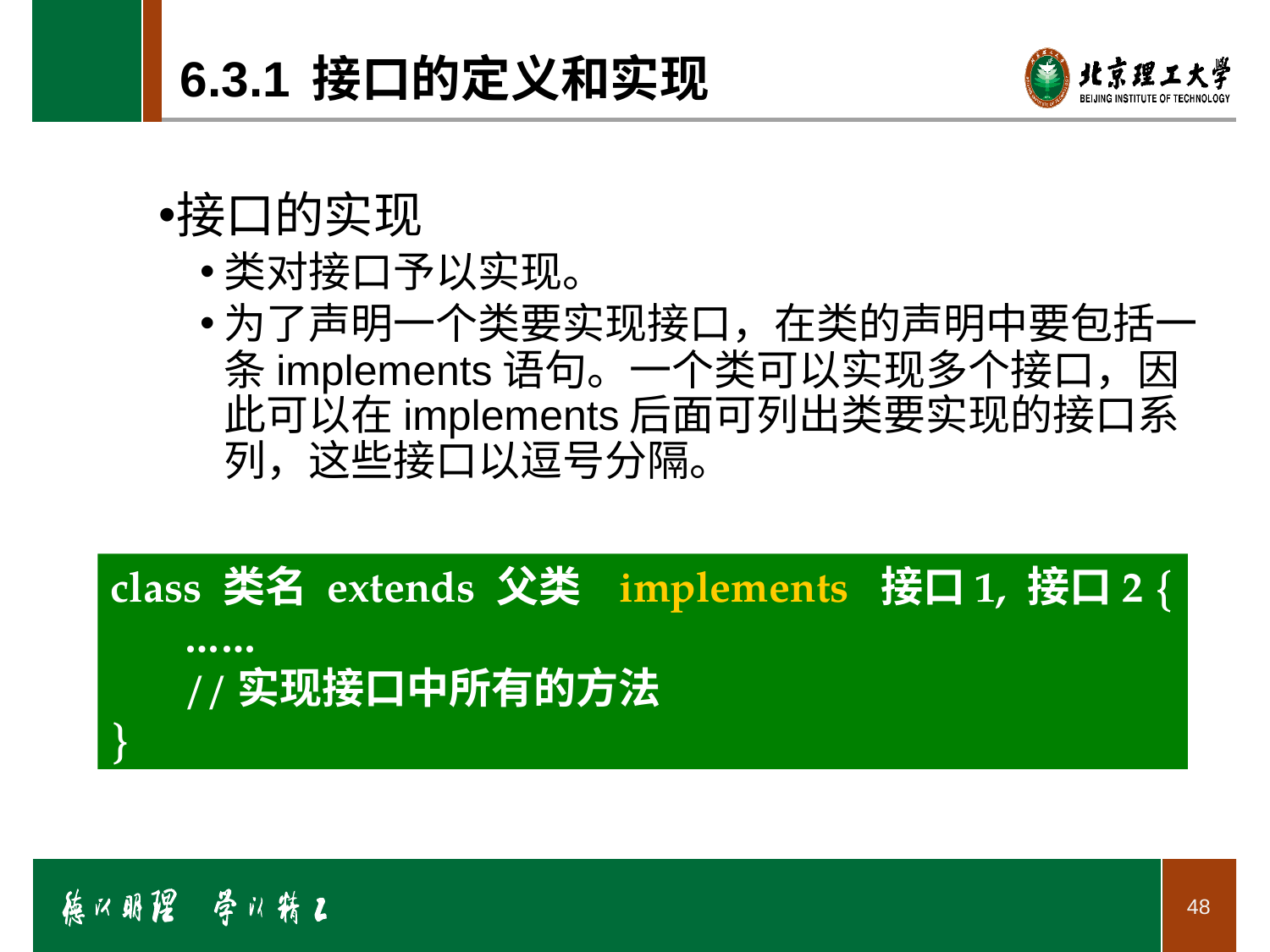

# 6.3.1 接口的定义和实现
接口的实现
类对接口予以实现。
为了声明一个类要实现接口，在类的声明中要包括一条implements语句。一个类可以实现多个接口，因此可以在implements后面可列出类要实现的接口系列，这些接口以逗号分隔。
class 类名 extends 父类   implements  接口1, 接口2 {
       ……
       //实现接口中所有的方法
}